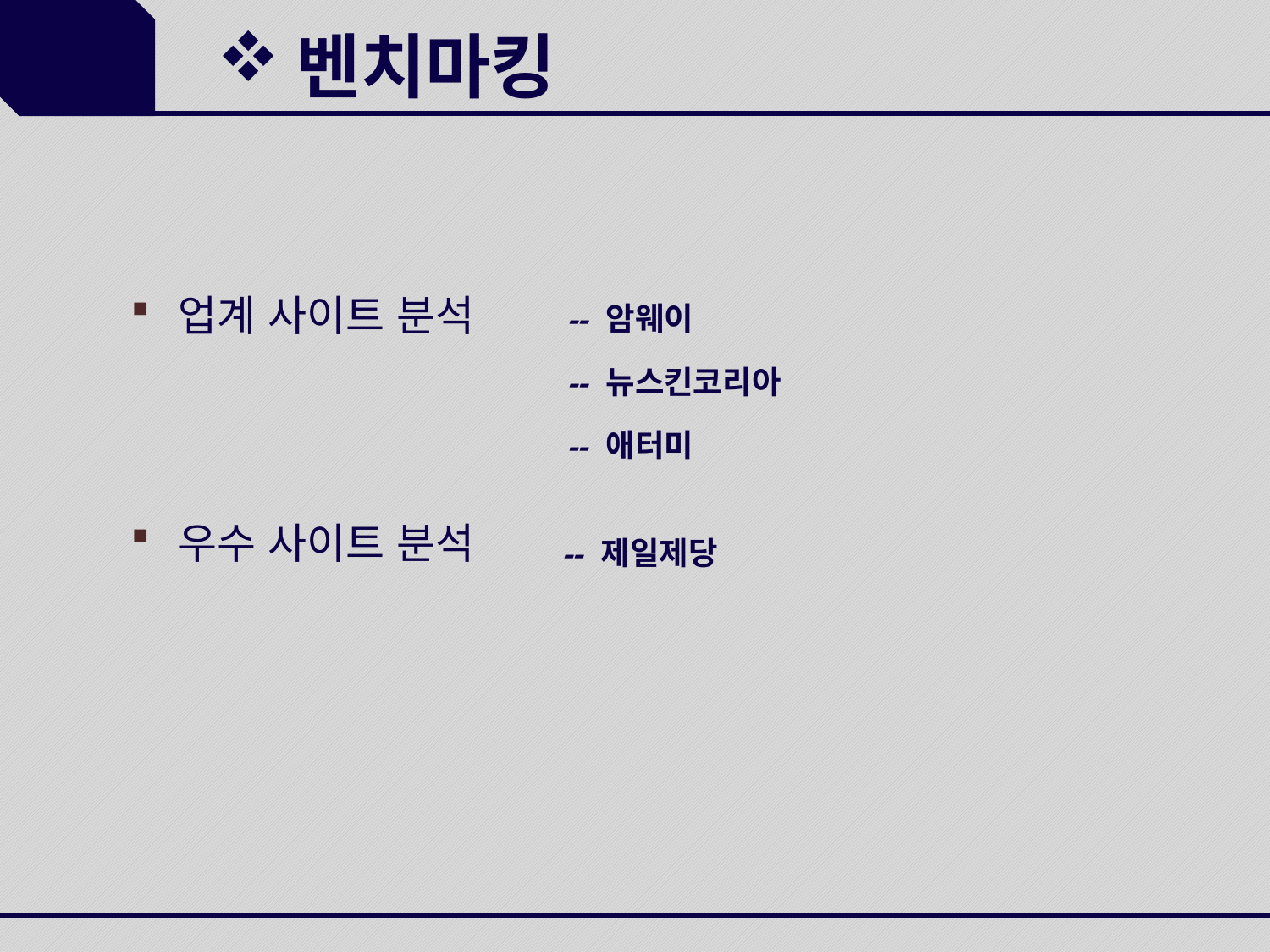

# 벤치마킹
업계 사이트 분석

우수 사이트 분석
-- 암웨이

-- 뉴스킨코리아

-- 애터미
-- 제일제당